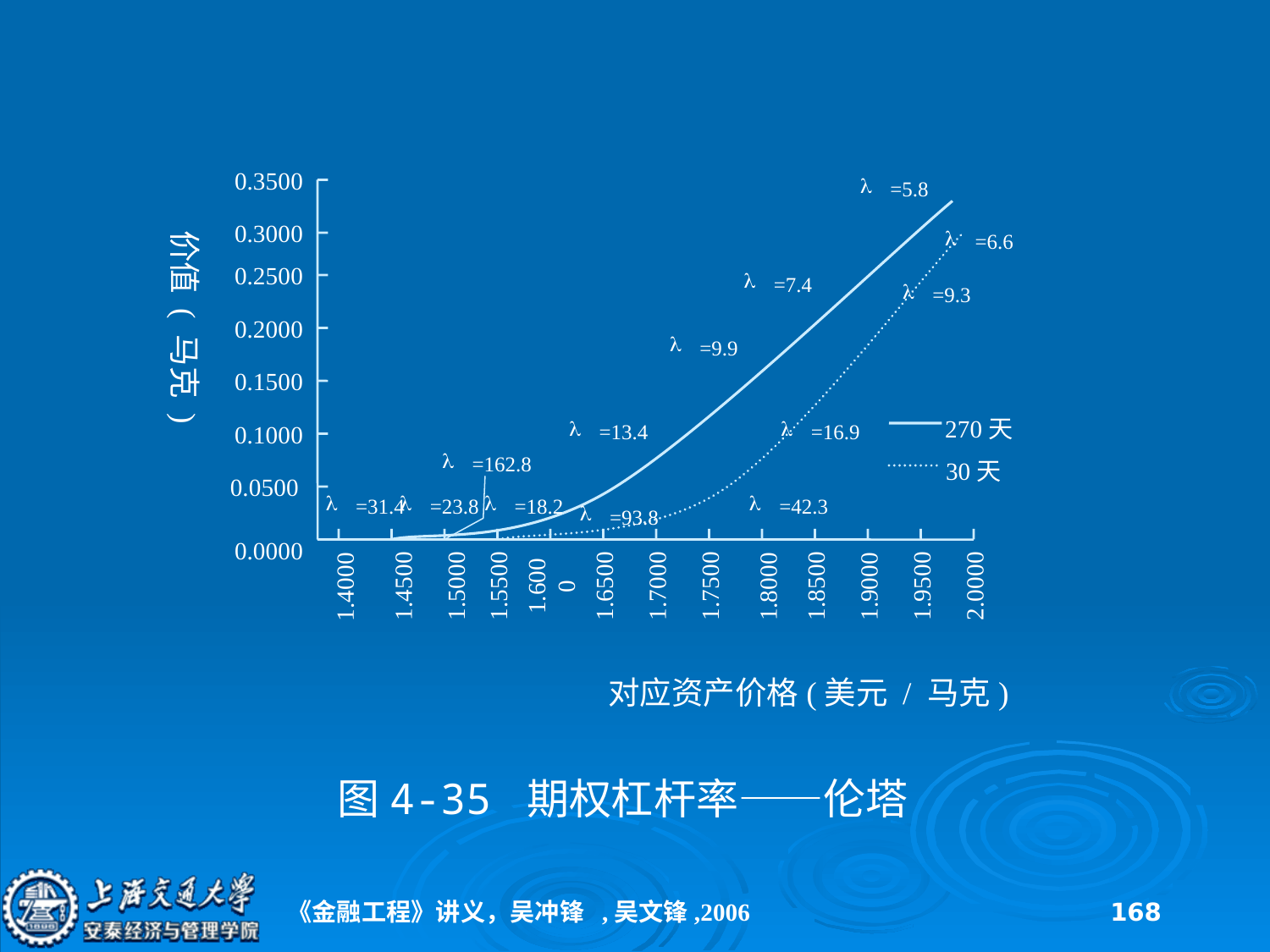

0.3500
=5.8

0.3000
=6.6

价值 ( 马克 )
0.2500
=7.4

=9.3
0.2000

=9.9
0.1500

270天
0.1000
=13.4
=16.9

=162.8
30天
0.0500

=31.4
=23.8
=18.2
=42.3
=93.8
0.0000

1.4500
1.5000
1.5500
1.6000
1.6500
1.7000
1.7500
1.8500
1.9500
2.0000
1.9000
1.8000
1.4000
对应资产价格(美元 / 马克)
图4-35 期权杠杆率——伦塔